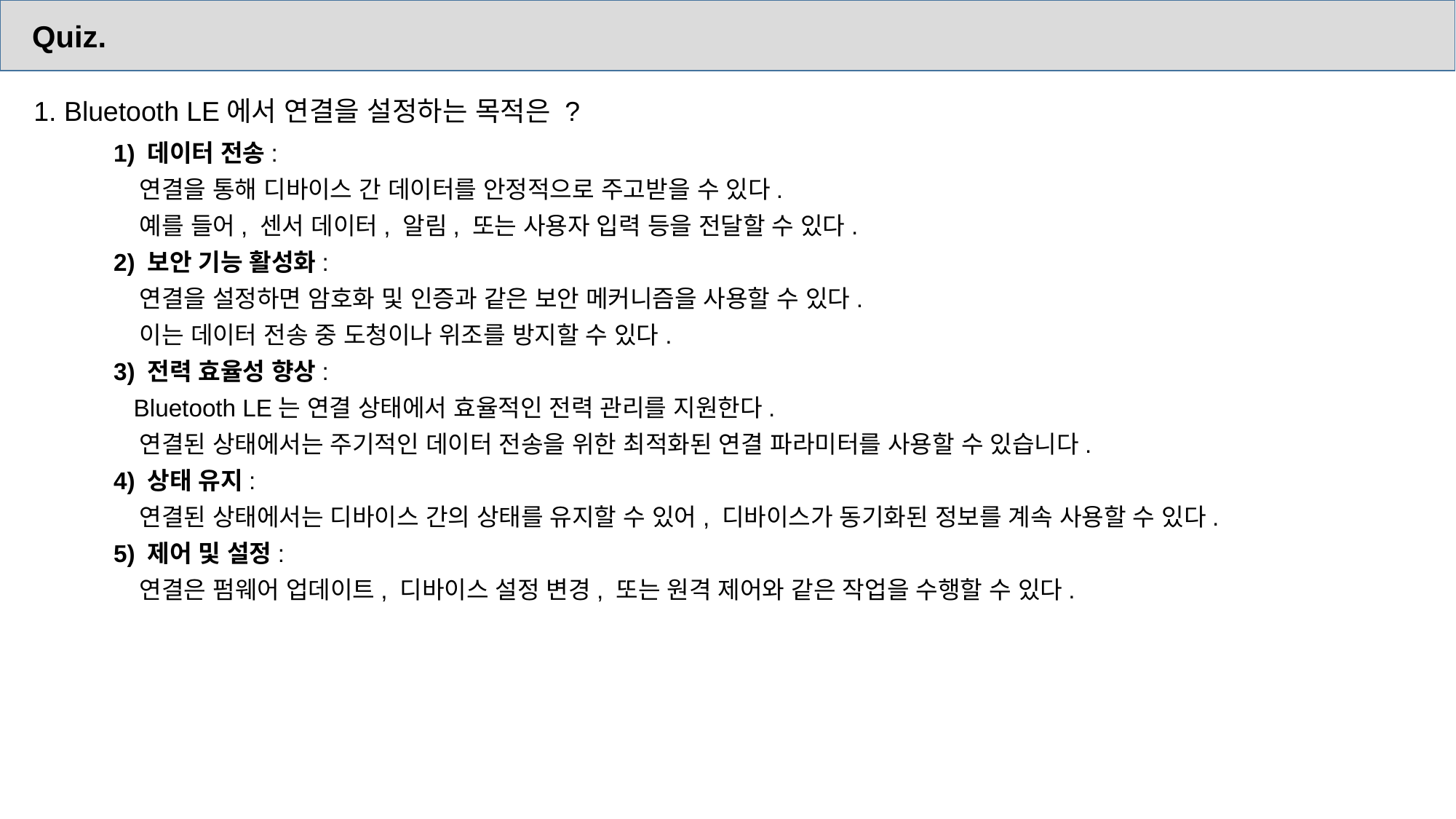

Quiz.
1. Bluetooth LE에서 연결을 설정하는 목적은 ?
1) 데이터 전송:
   연결을 통해 디바이스 간 데이터를 안정적으로 주고받을 수 있다.
   예를 들어, 센서 데이터, 알림, 또는 사용자 입력 등을 전달할 수 있다.
2) 보안 기능 활성화:
   연결을 설정하면 암호화 및 인증과 같은 보안 메커니즘을 사용할 수 있다.
   이는 데이터 전송 중 도청이나 위조를 방지할 수 있다.
3) 전력 효율성 향상:
   Bluetooth LE는 연결 상태에서 효율적인 전력 관리를 지원한다.
   연결된 상태에서는 주기적인 데이터 전송을 위한 최적화된 연결 파라미터를 사용할 수 있습니다.
4) 상태 유지:
   연결된 상태에서는 디바이스 간의 상태를 유지할 수 있어, 디바이스가 동기화된 정보를 계속 사용할 수 있다.
5) 제어 및 설정:
   연결은 펌웨어 업데이트, 디바이스 설정 변경, 또는 원격 제어와 같은 작업을 수행할 수 있다.